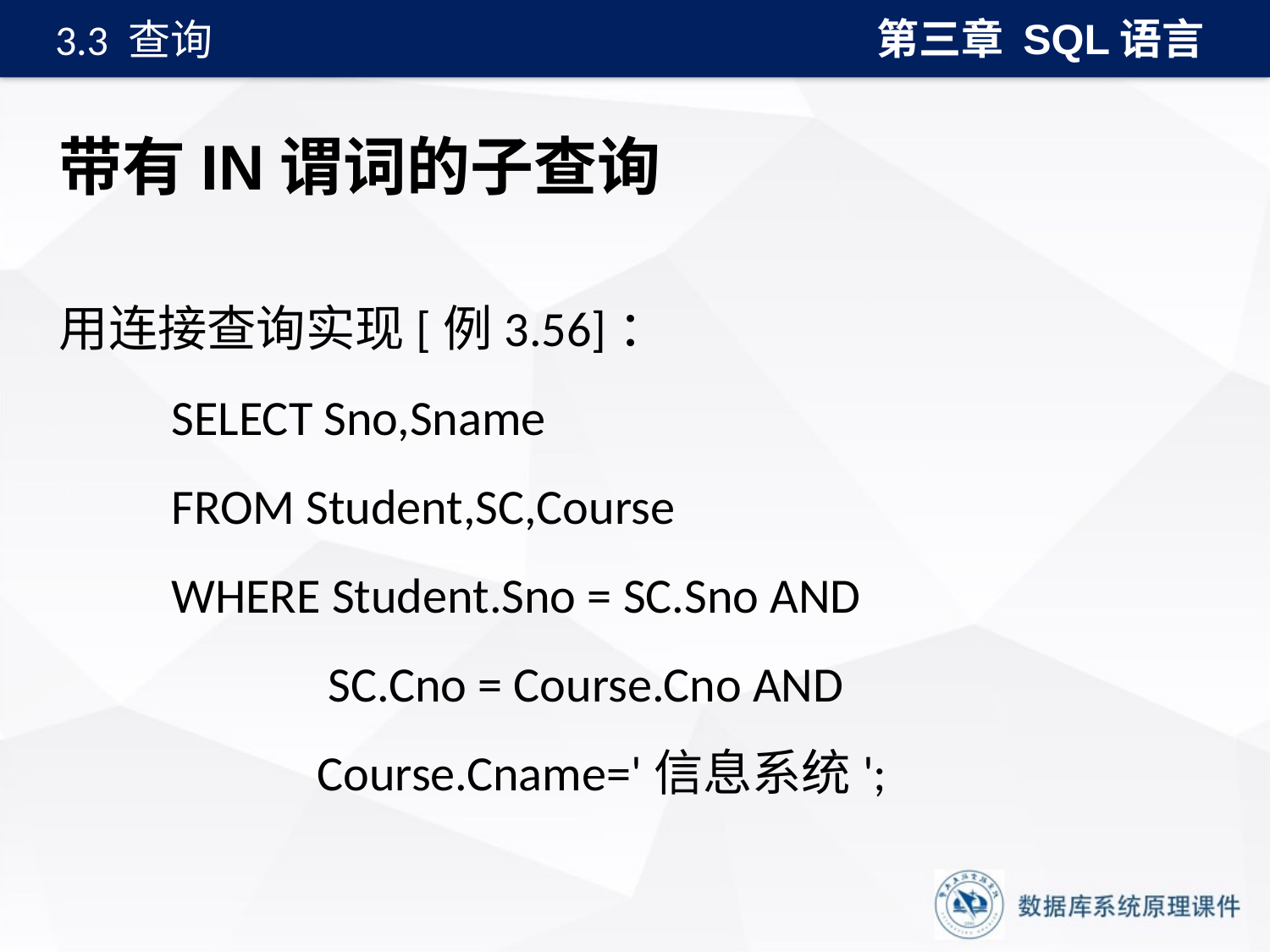

第三章 SQL语言
3.3 查询
# 带有IN谓词的子查询
用连接查询实现[例3.56]：
          SELECT Sno,Sname
          FROM Student,SC,Course
          WHERE Student.Sno = SC.Sno AND
                        SC.Cno = Course.Cno AND
                       Course.Cname='信息系统';